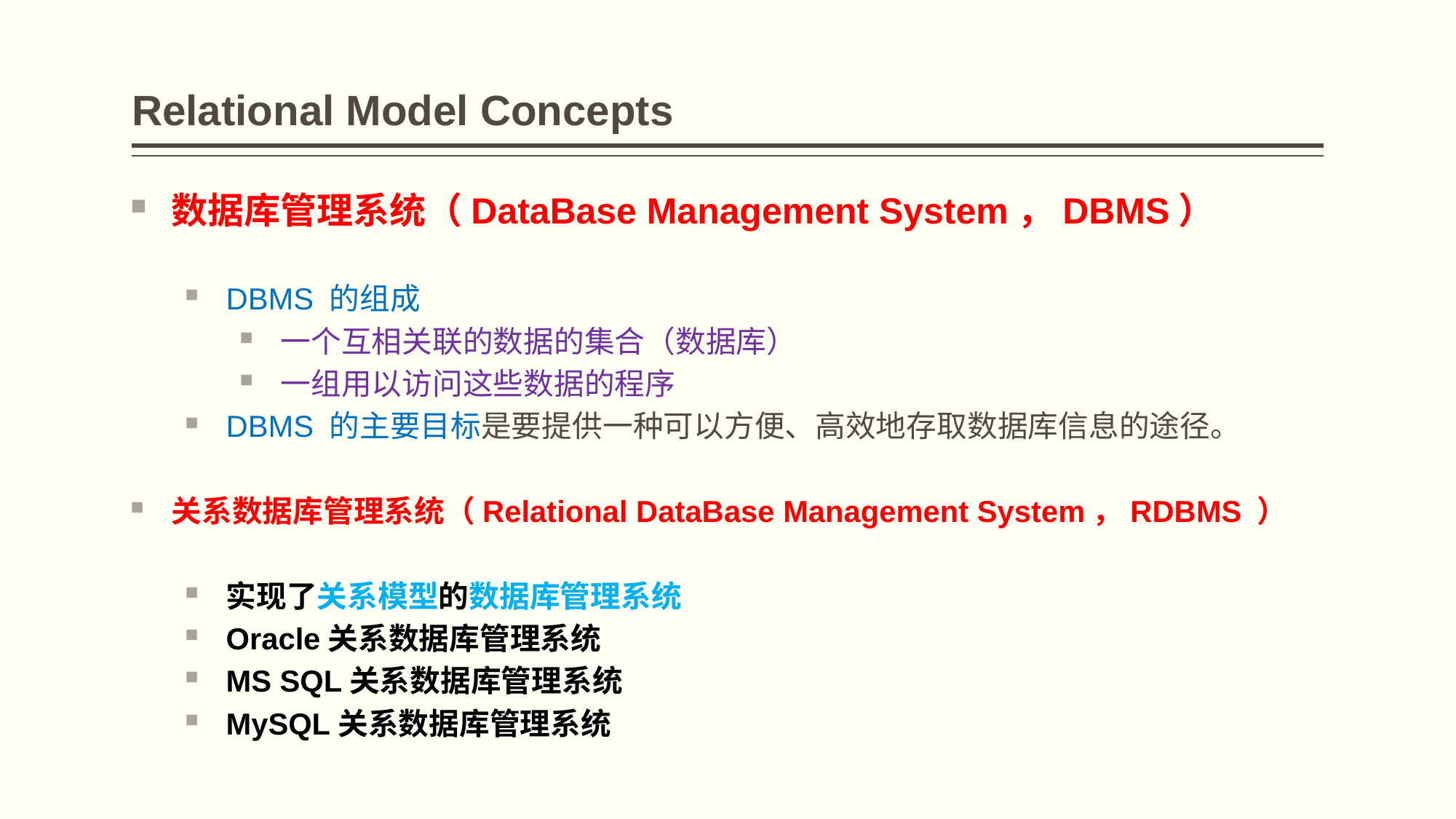

# Relational Model Concepts
数据库管理系统（DataBase Management System，DBMS）

DBMS 的组成
一个互相关联的数据的集合（数据库）
一组用以访问这些数据的程序
DBMS 的主要目标是要提供一种可以方便、高效地存取数据库信息的途径。

关系数据库管理系统（Relational DataBase Management System，RDBMS ）

实现了关系模型的数据库管理系统
Oracle关系数据库管理系统
MS SQL关系数据库管理系统
MySQL关系数据库管理系统